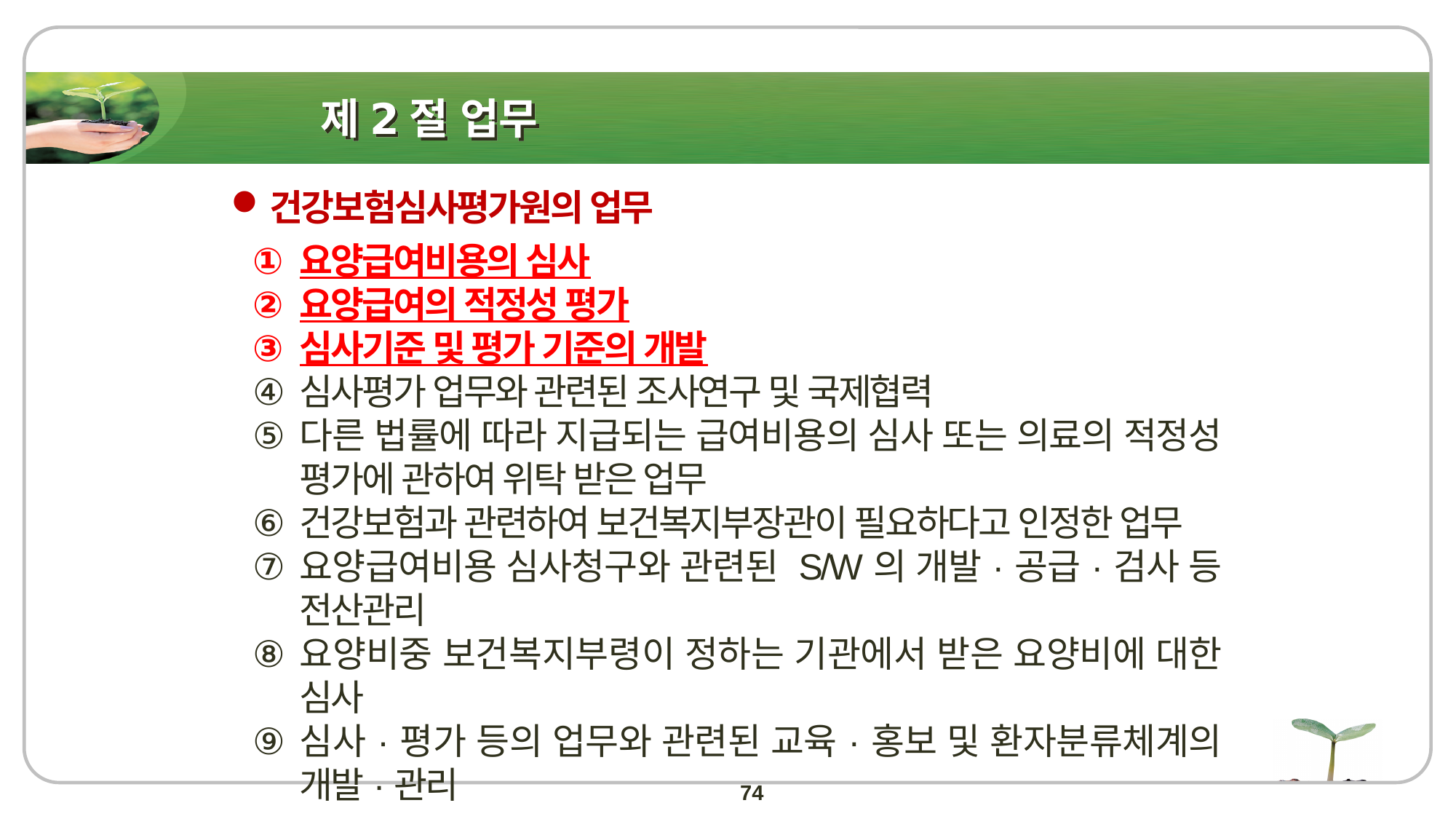

# 제2절 업무
건강보험심사평가원의 업무
요양급여비용의 심사
요양급여의 적정성 평가
심사기준 및 평가 기준의 개발
심사평가 업무와 관련된 조사연구 및 국제협력
다른 법률에 따라 지급되는 급여비용의 심사 또는 의료의 적정성 평가에 관하여 위탁 받은 업무
건강보험과 관련하여 보건복지부장관이 필요하다고 인정한 업무
요양급여비용 심사청구와 관련된 S/W의 개발·공급·검사 등 전산관리
요양비중 보건복지부령이 정하는 기관에서 받은 요양비에 대한 심사
심사·평가 등의 업무와 관련된 교육·홍보 및 환자분류체계의 개발·관리
74